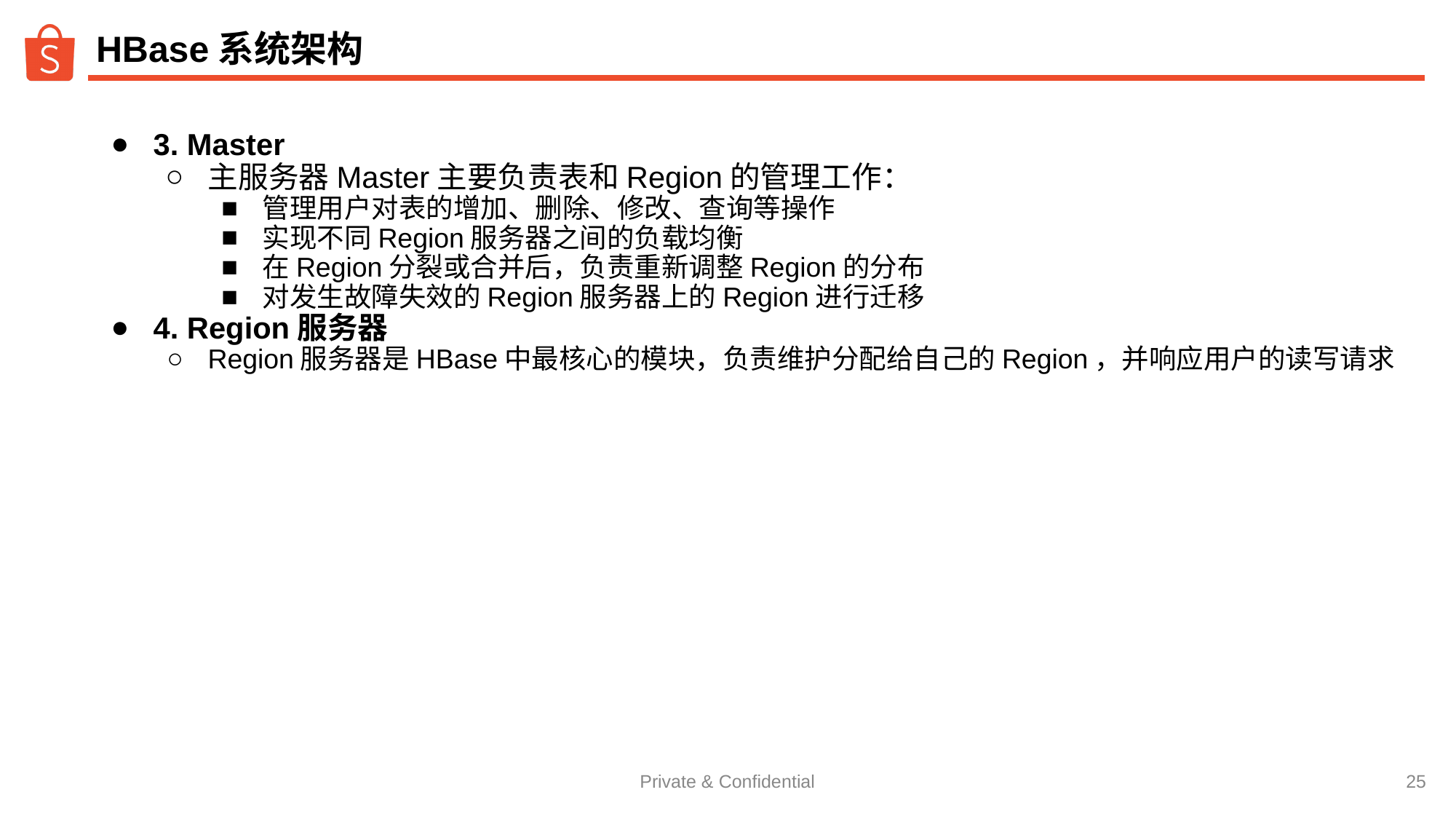

# HBase系统架构
3. Master
主服务器Master主要负责表和Region的管理工作：
管理用户对表的增加、删除、修改、查询等操作
实现不同Region服务器之间的负载均衡
在Region分裂或合并后，负责重新调整Region的分布
对发生故障失效的Region服务器上的Region进行迁移
4. Region服务器
Region服务器是HBase中最核心的模块，负责维护分配给自己的Region，并响应用户的读写请求

25
Private & Confidential